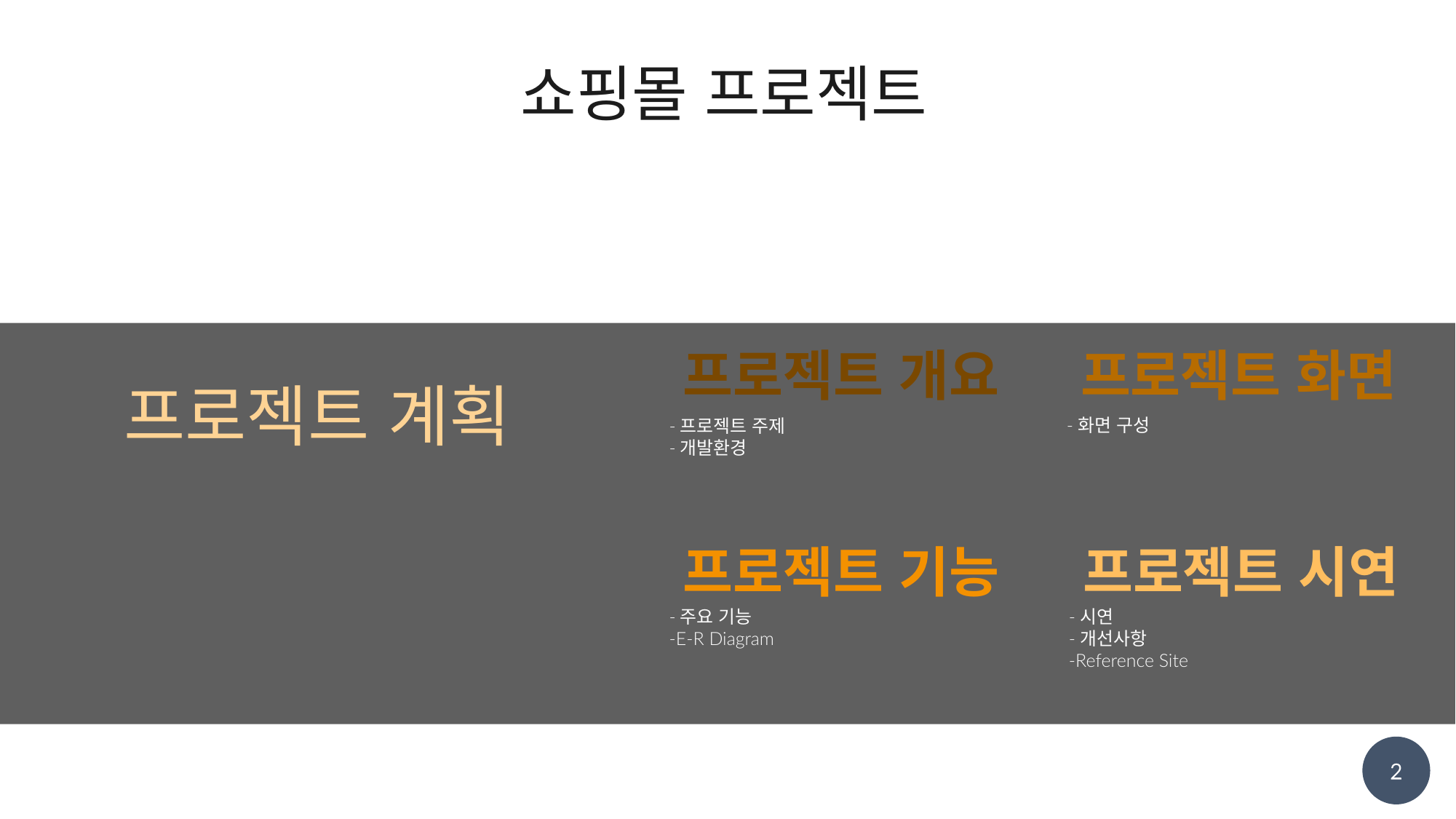

쇼핑몰 프로젝트

프로젝트 개요
프로젝트 화면
프로젝트 계획
-화면 구성

-프로젝트 주제
-개발환경
프로젝트 기능
프로젝트 시연
-시연
-개선사항
-Reference Site
-주요 기능
-E-R Diagram
2